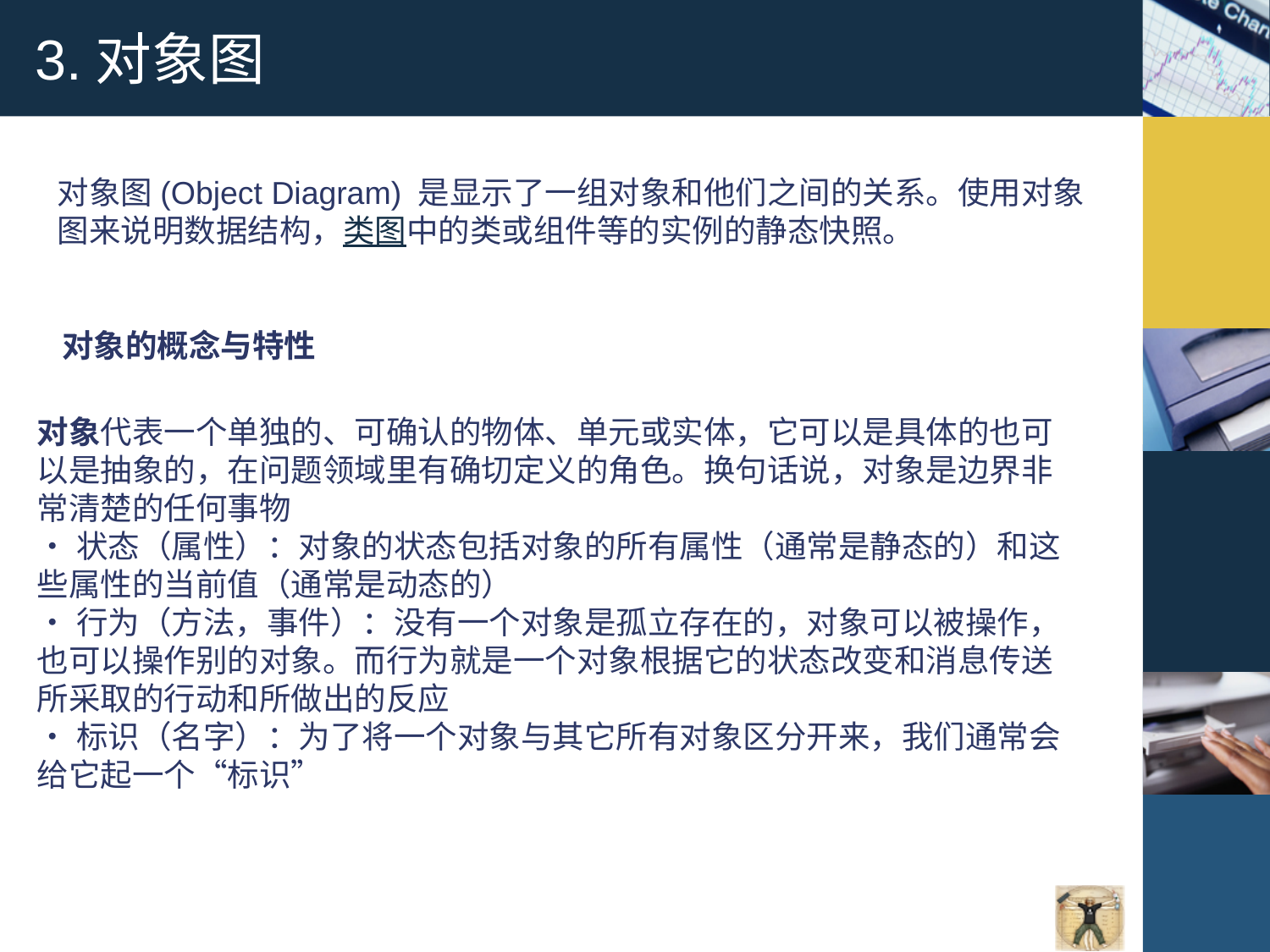

# 3.对象图
对象图(Object Diagram) 是显示了一组对象和他们之间的关系。使用对象图来说明数据结构，类图中的类或组件等的实例的静态快照。
对象的概念与特性
对象代表一个单独的、可确认的物体、单元或实体，它可以是具体的也可以是抽象的，在问题领域里有确切定义的角色。换句话说，对象是边界非常清楚的任何事物
•状态（属性）：对象的状态包括对象的所有属性（通常是静态的）和这些属性的当前值（通常是动态的）
•行为（方法，事件）：没有一个对象是孤立存在的，对象可以被操作，也可以操作别的对象。而行为就是一个对象根据它的状态改变和消息传送所采取的行动和所做出的反应
•标识（名字）：为了将一个对象与其它所有对象区分开来，我们通常会给它起一个“标识”